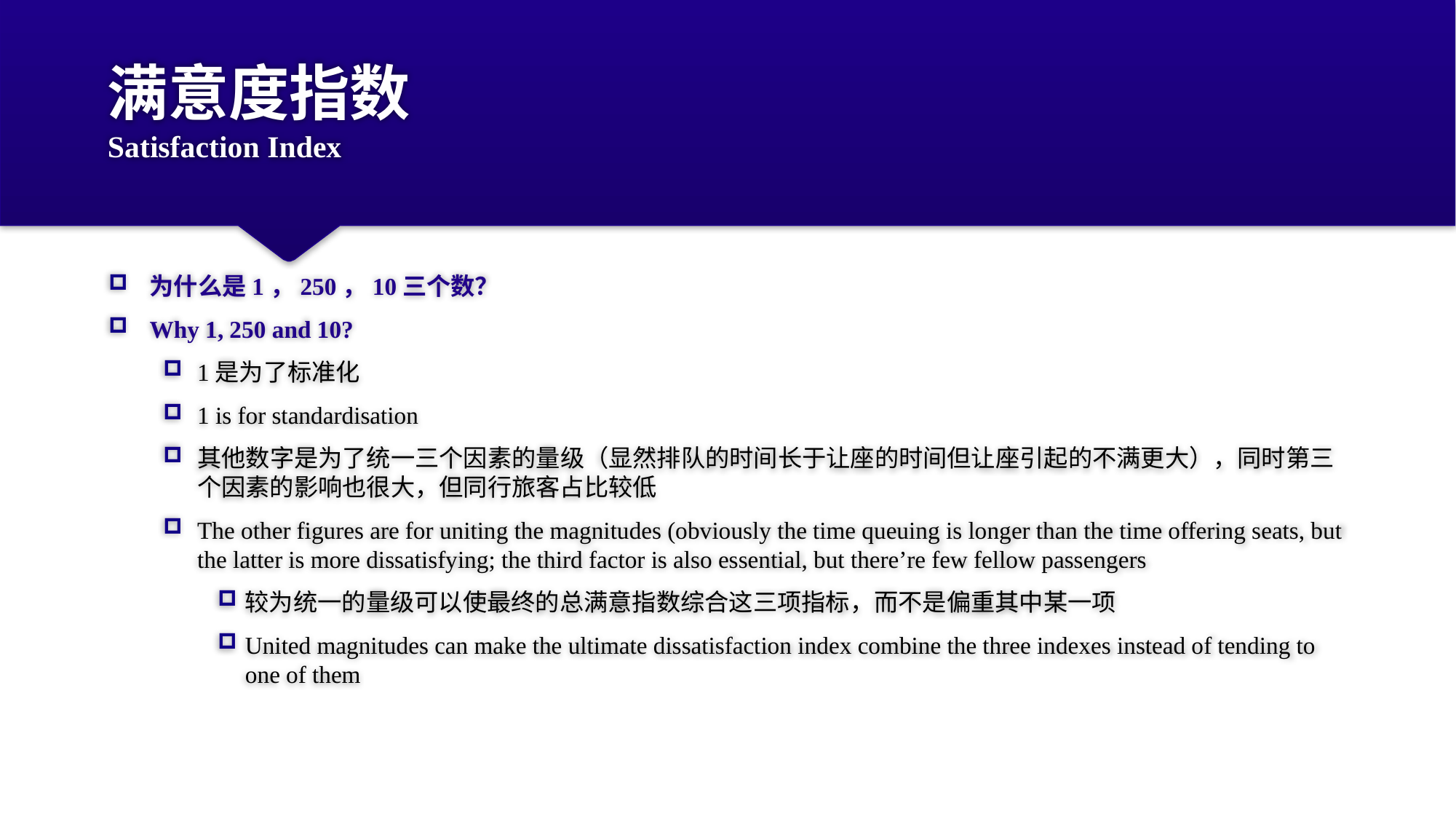

# 满意度指数 Satisfaction Index
为什么是1，250，10三个数？
Why 1, 250 and 10?
1是为了标准化
1 is for standardisation
其他数字是为了统一三个因素的量级（显然排队的时间长于让座的时间但让座引起的不满更大），同时第三个因素的影响也很大，但同行旅客占比较低
The other figures are for uniting the magnitudes (obviously the time queuing is longer than the time offering seats, but the latter is more dissatisfying; the third factor is also essential, but there’re few fellow passengers
较为统一的量级可以使最终的总满意指数综合这三项指标，而不是偏重其中某一项
United magnitudes can make the ultimate dissatisfaction index combine the three indexes instead of tending to one of them